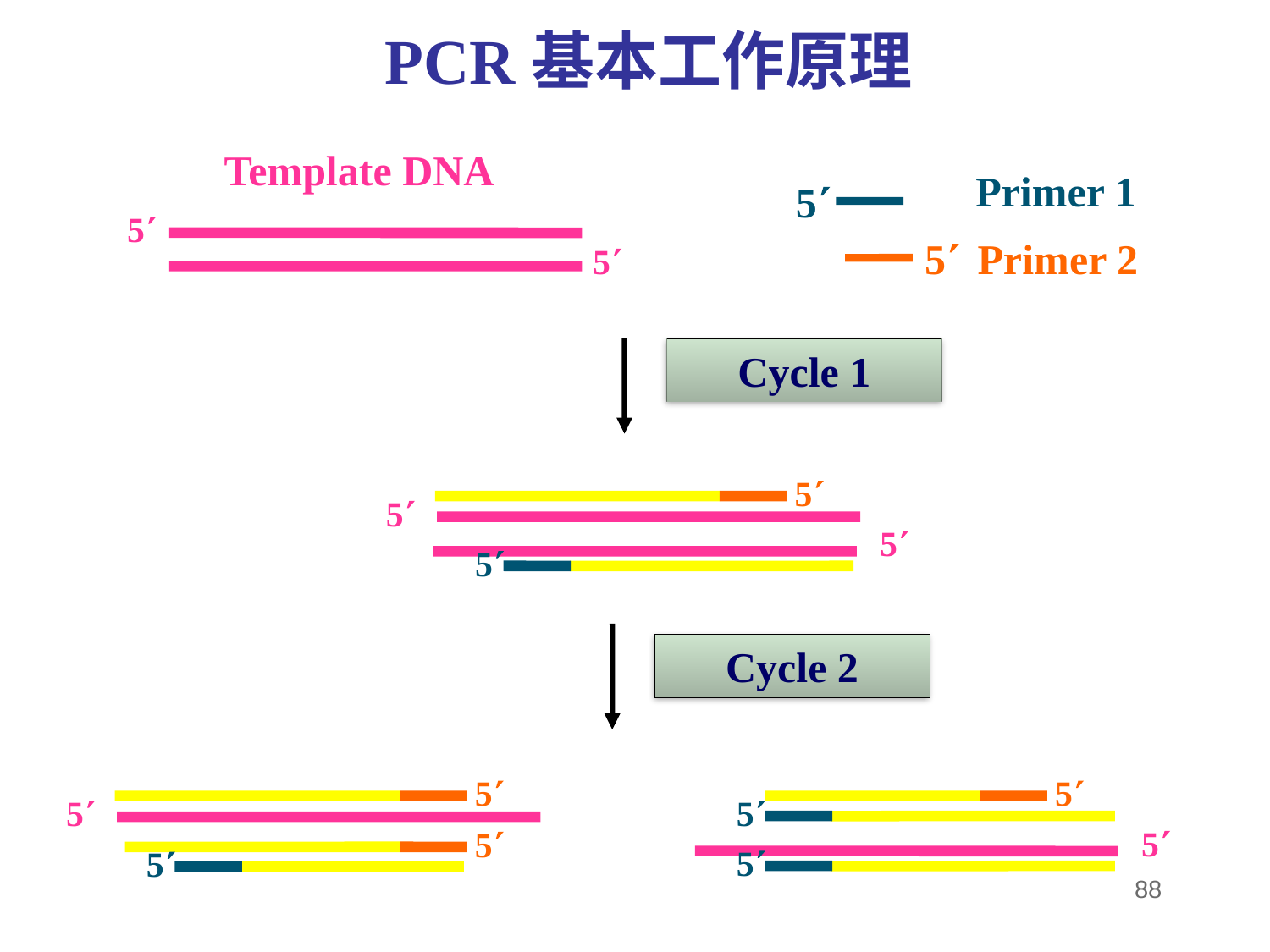

PCR基本工作原理
Template DNA
Primer 1
5′
 5′

5′
Primer 2

 5′

Cycle 1
5′

5′

5′

 5′

Cycle 2
5′

5′

5′

 5′

5′

5′

 5′

 5′

88